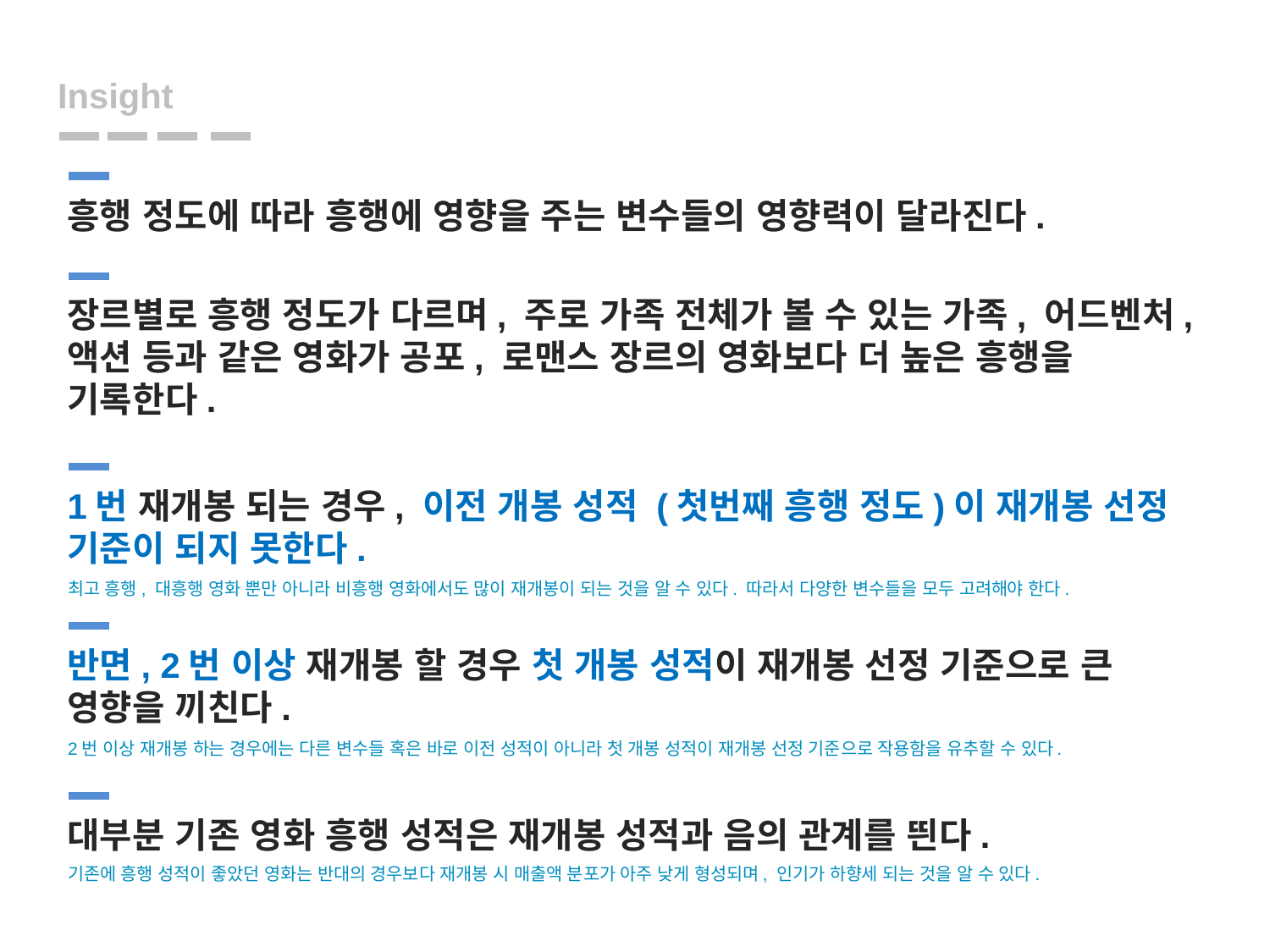

# Insight
흥행 정도에 따라 흥행에 영향을 주는 변수들의 영향력이 달라진다.
장르별로 흥행 정도가 다르며, 주로 가족 전체가 볼 수 있는 가족, 어드벤처, 액션 등과 같은 영화가 공포, 로맨스 장르의 영화보다 더 높은 흥행을 기록한다.
1번 재개봉 되는 경우, 이전 개봉 성적 (첫번째 흥행 정도)이 재개봉 선정 기준이 되지 못한다.
최고 흥행, 대흥행 영화 뿐만 아니라 비흥행 영화에서도 많이 재개봉이 되는 것을 알 수 있다. 따라서 다양한 변수들을 모두 고려해야 한다.
반면, 2번 이상 재개봉 할 경우 첫 개봉 성적이 재개봉 선정 기준으로 큰 영향을 끼친다.
2번 이상 재개봉 하는 경우에는 다른 변수들 혹은 바로 이전 성적이 아니라 첫 개봉 성적이 재개봉 선정 기준으로 작용함을 유추할 수 있다.
대부분 기존 영화 흥행 성적은 재개봉 성적과 음의 관계를 띈다.
기존에 흥행 성적이 좋았던 영화는 반대의 경우보다 재개봉 시 매출액 분포가 아주 낮게 형성되며, 인기가 하향세 되는 것을 알 수 있다.